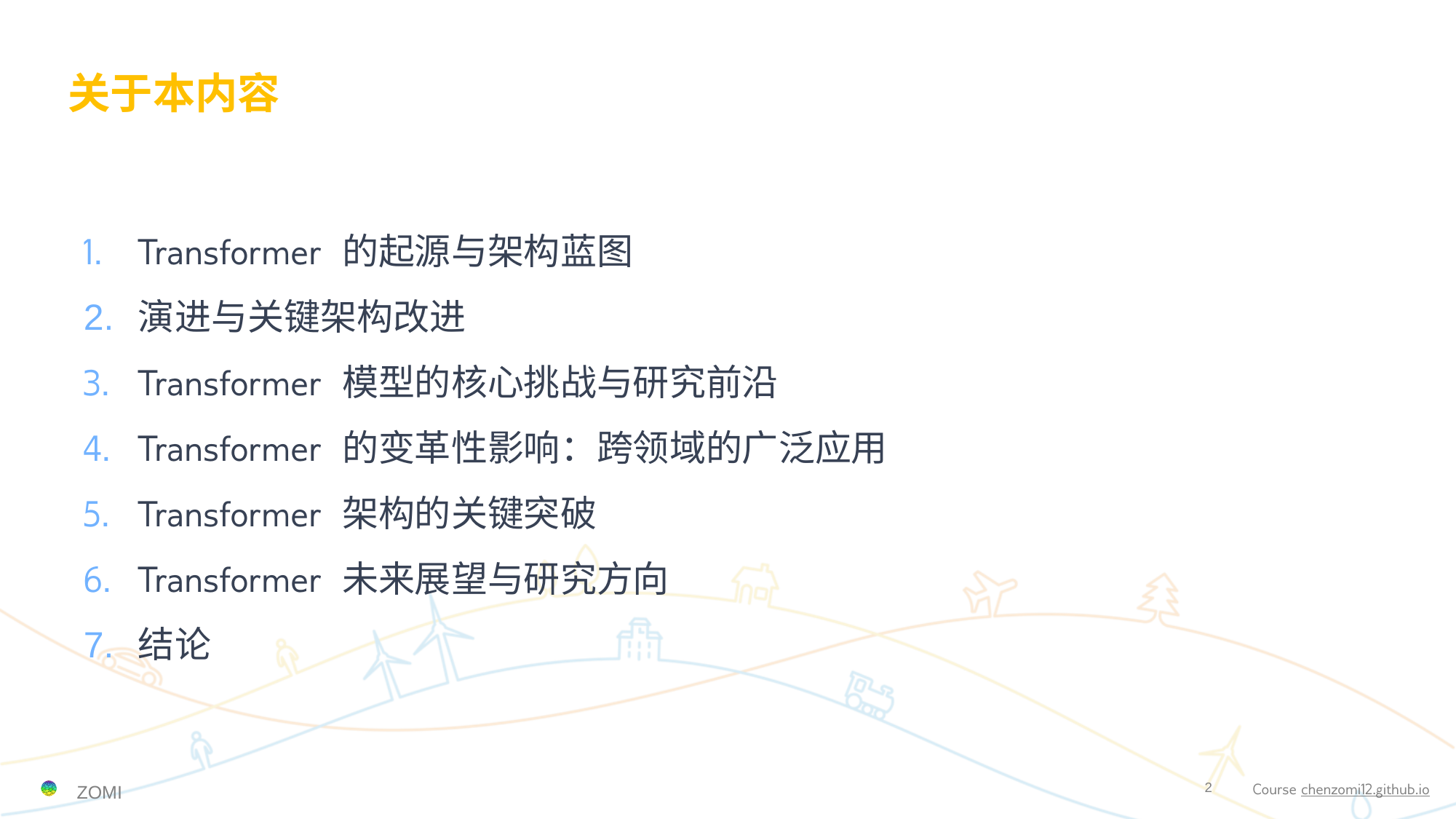

# 关于本内容
Transformer 的起源与架构蓝图
演进与关键架构改进
Transformer 模型的核心挑战与研究前沿
Transformer 的变革性影响：跨领域的广泛应用
Transformer 架构的关键突破
Transformer 未来展望与研究方向
结论